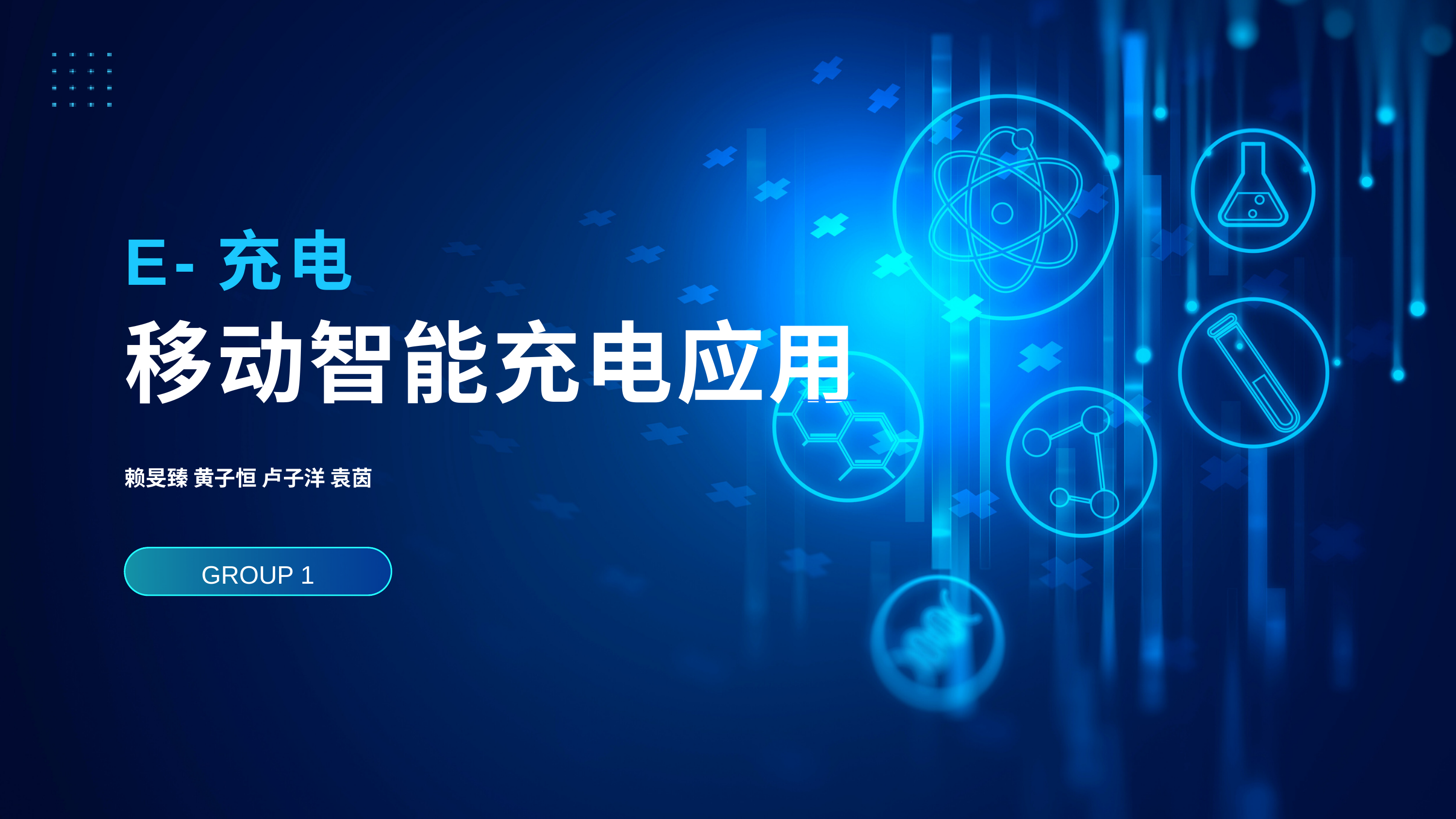

E-充电
移动智能充电应用

赖旻臻 黄子恒 卢子洋 袁茵

GROUP 1